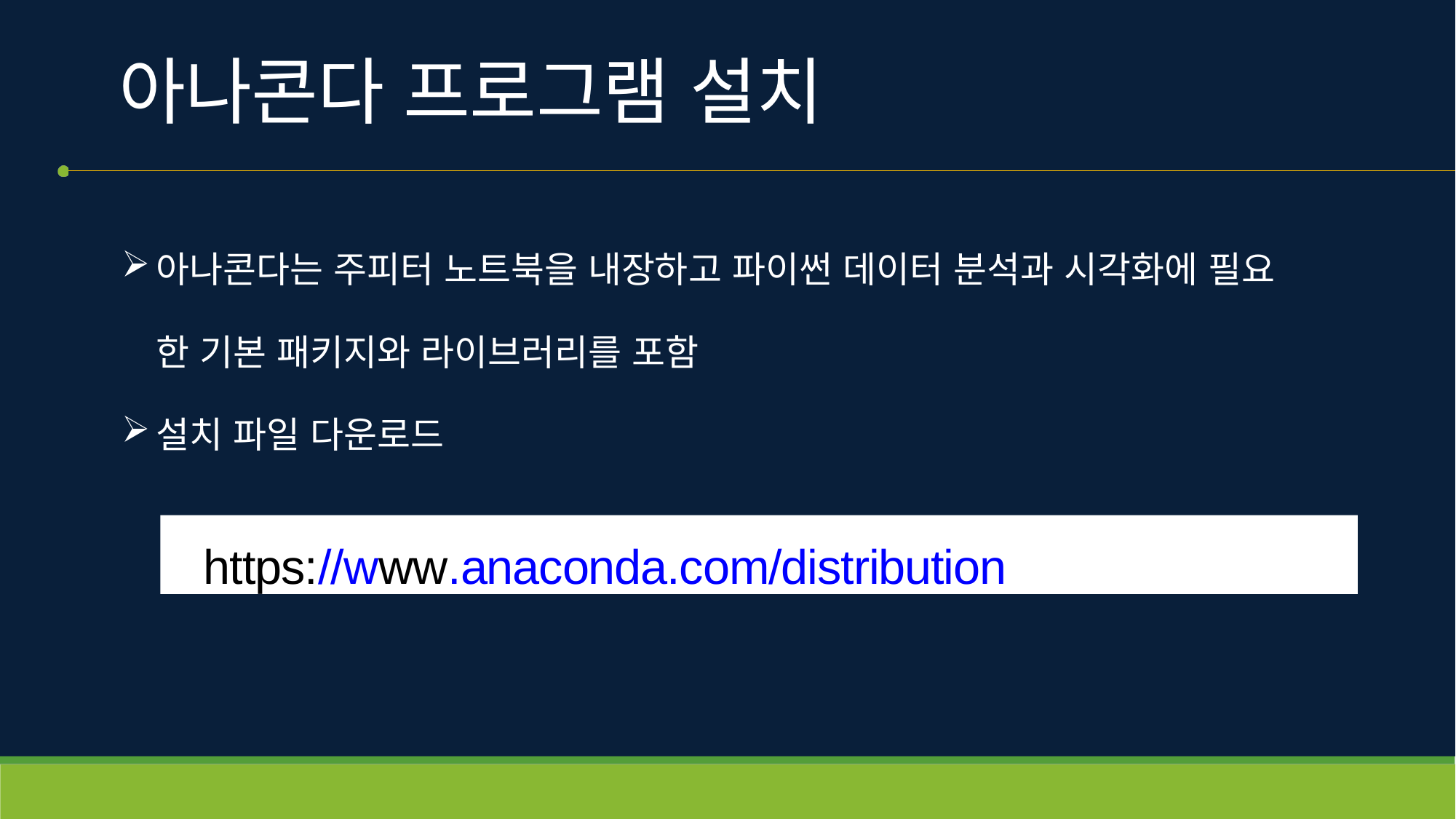

# 아나콘다 프로그램 설치

아나콘다는 주피터 노트북을 내장하고 파이썬 데이터 분석과 시각화에 필요

한 기본 패키지와 라이브러리를 포함

설치 파일 다운로드
https://www.anaconda.com/distribution